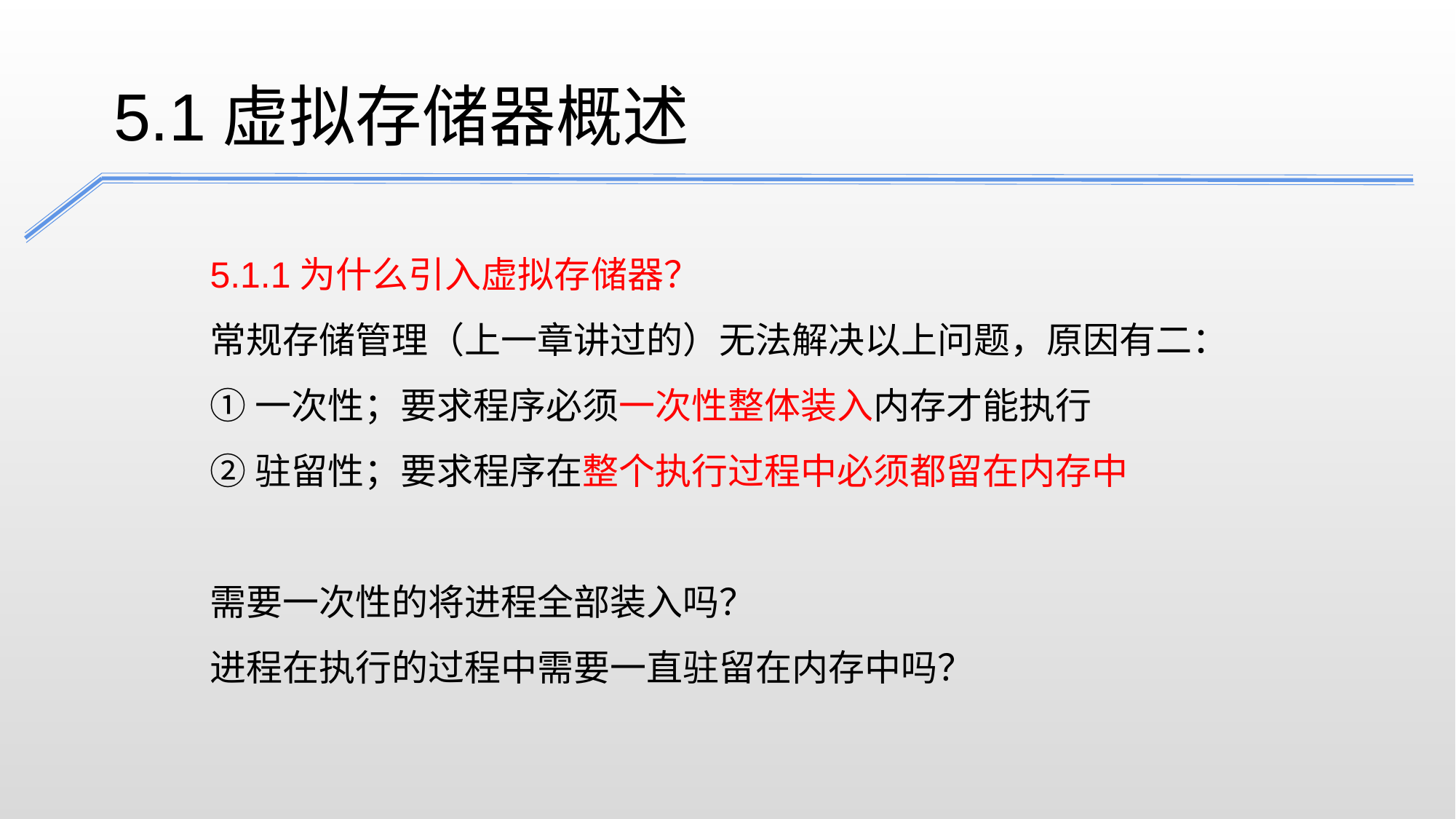

5.1虚拟存储器概述

5.1.1为什么引入虚拟存储器？
常规存储管理（上一章讲过的）无法解决以上问题，原因有二：
①一次性；要求程序必须一次性整体装入内存才能执行
②驻留性；要求程序在整个执行过程中必须都留在内存中

需要一次性的将进程全部装入吗？
进程在执行的过程中需要一直驻留在内存中吗？